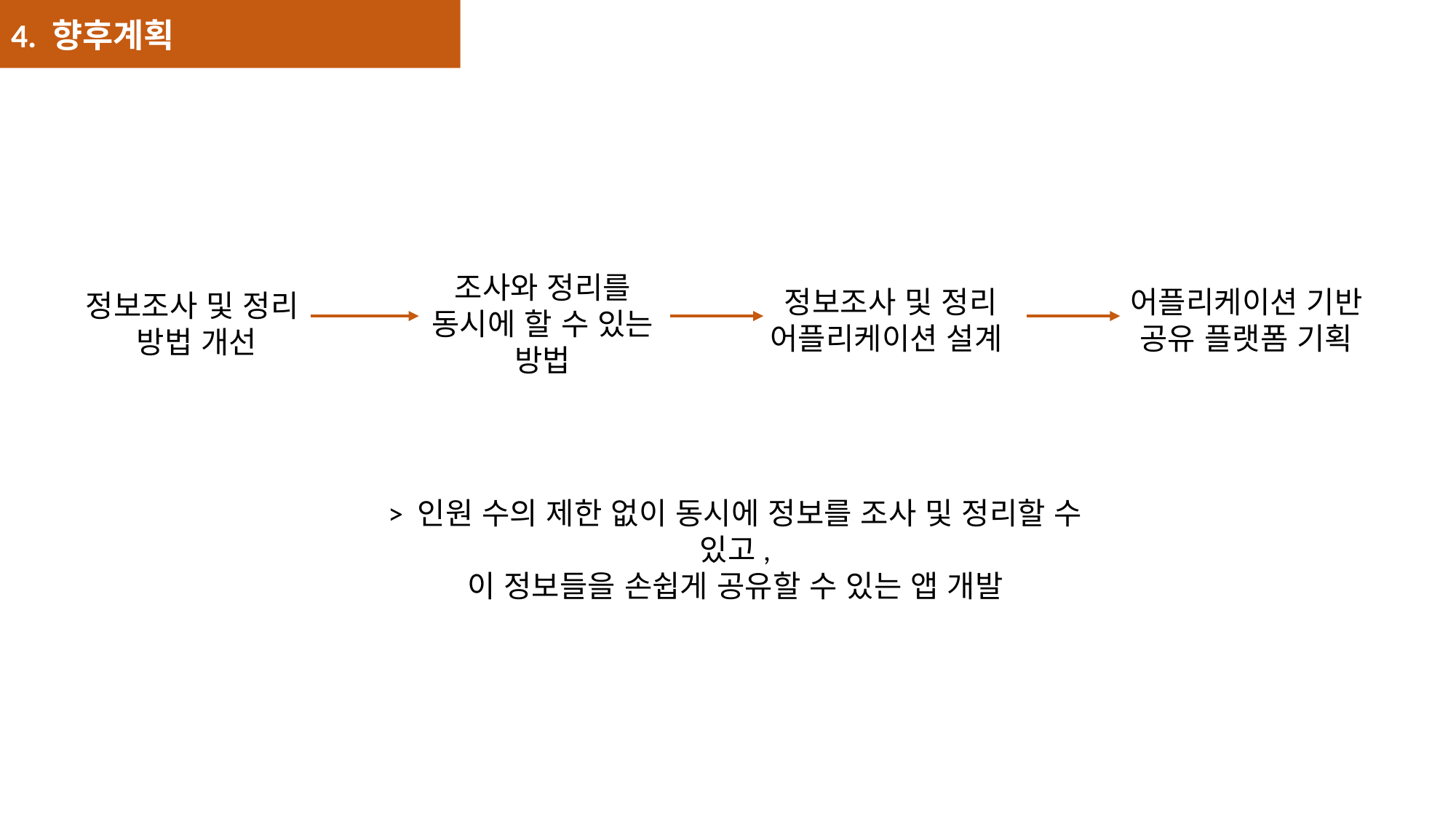

4. 향후계획
#
조사와 정리를
동시에 할 수 있는
방법
정보조사 및 정리
어플리케이션 설계
어플리케이션 기반
공유 플랫폼 기획
정보조사 및 정리
방법 개선
> 인원 수의 제한 없이 동시에 정보를 조사 및 정리할 수 있고,
이 정보들을 손쉽게 공유할 수 있는 앱 개발